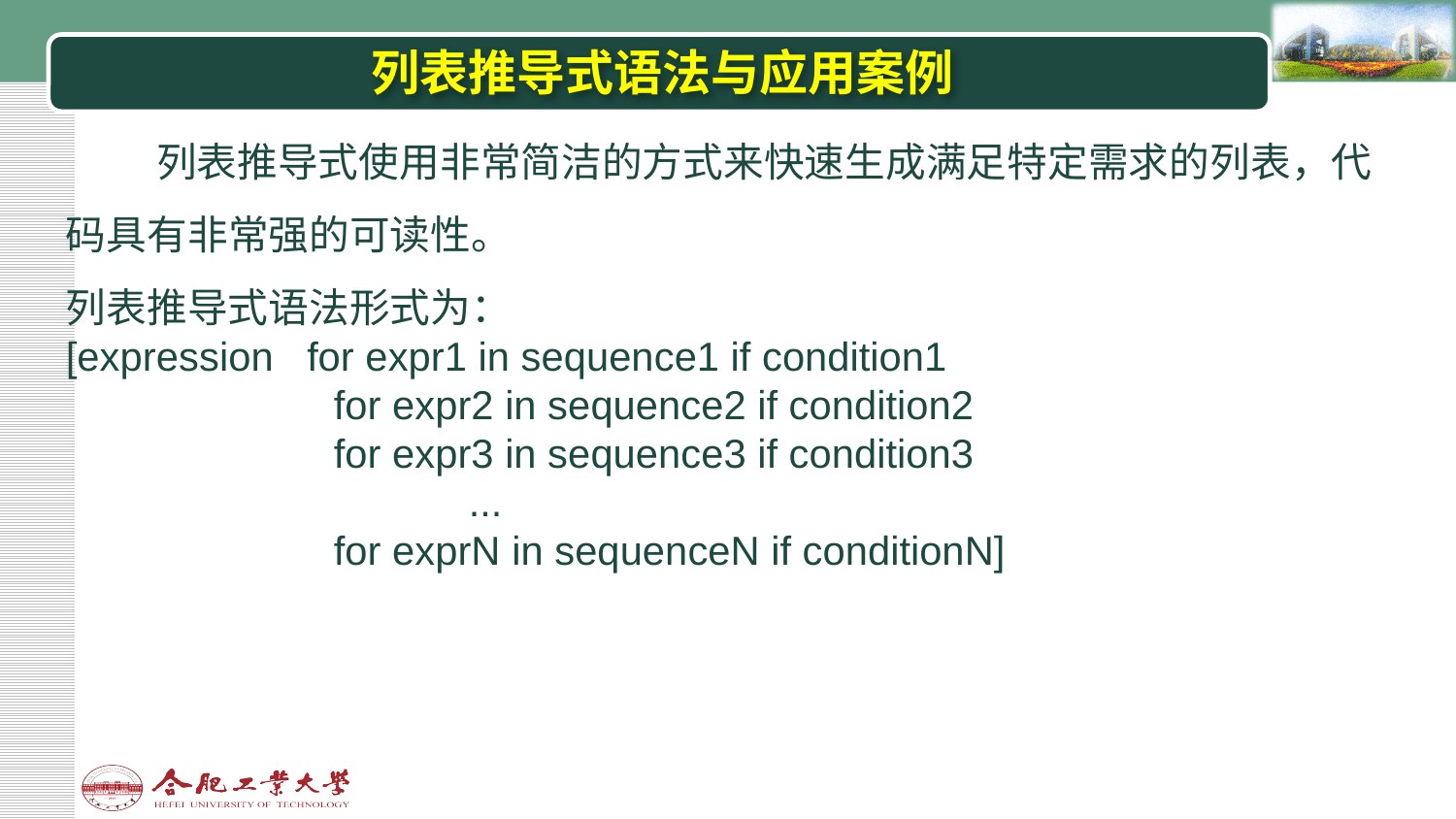

# 列表推导式语法与应用案例
         列表推导式使用非常简洁的方式来快速生成满足特定需求的列表，代码具有非常强的可读性。
列表推导式语法形式为：
[expression   for expr1 in sequence1 if condition1
                        for expr2 in sequence2 if condition2
                        for expr3 in sequence3 if condition3
              	          ...
                        for exprN in sequenceN if conditionN]